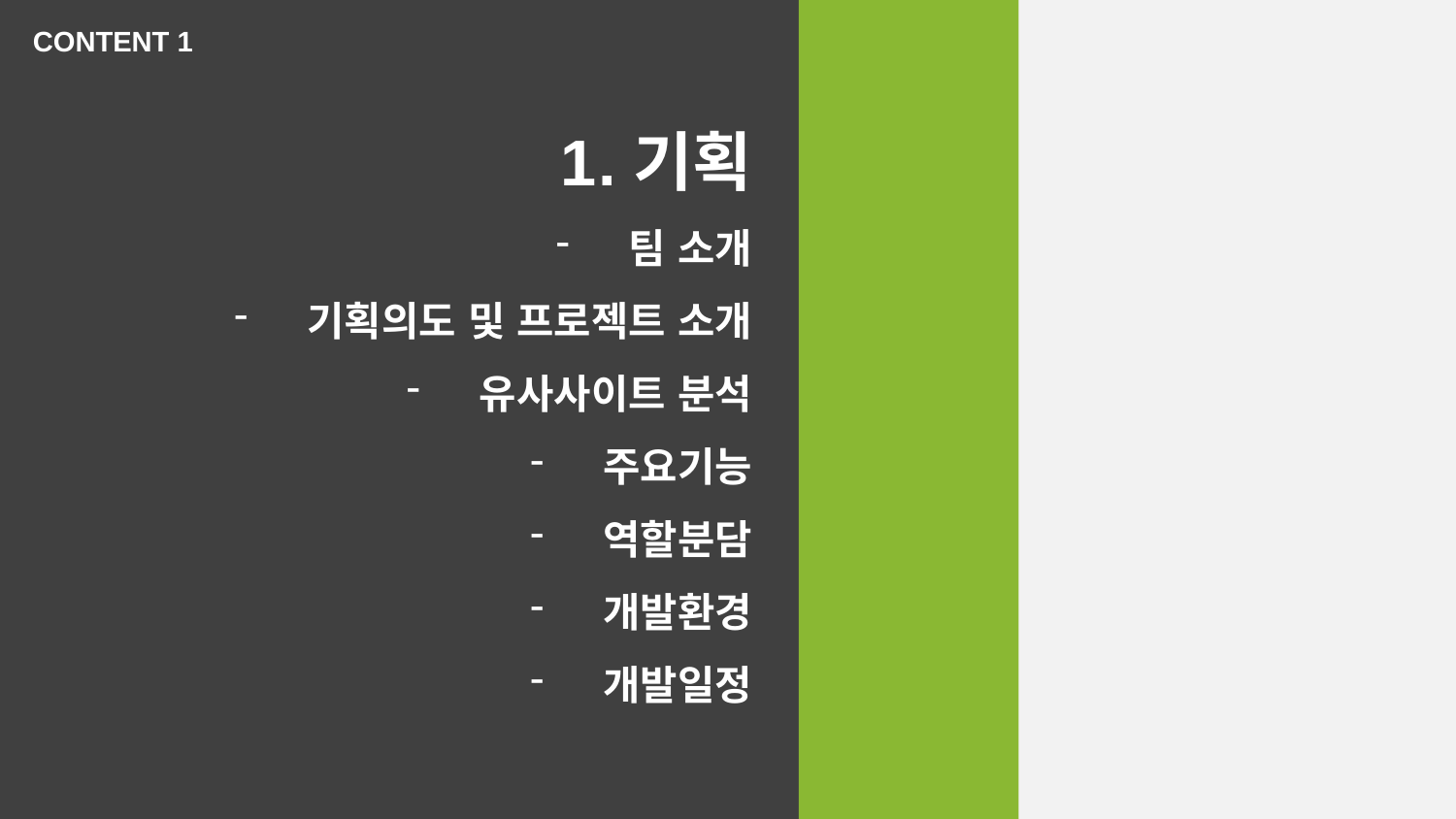

CONTENT 1
기획
팀 소개
기획의도 및 프로젝트 소개
유사사이트 분석
주요기능
역할분담
개발환경
개발일정